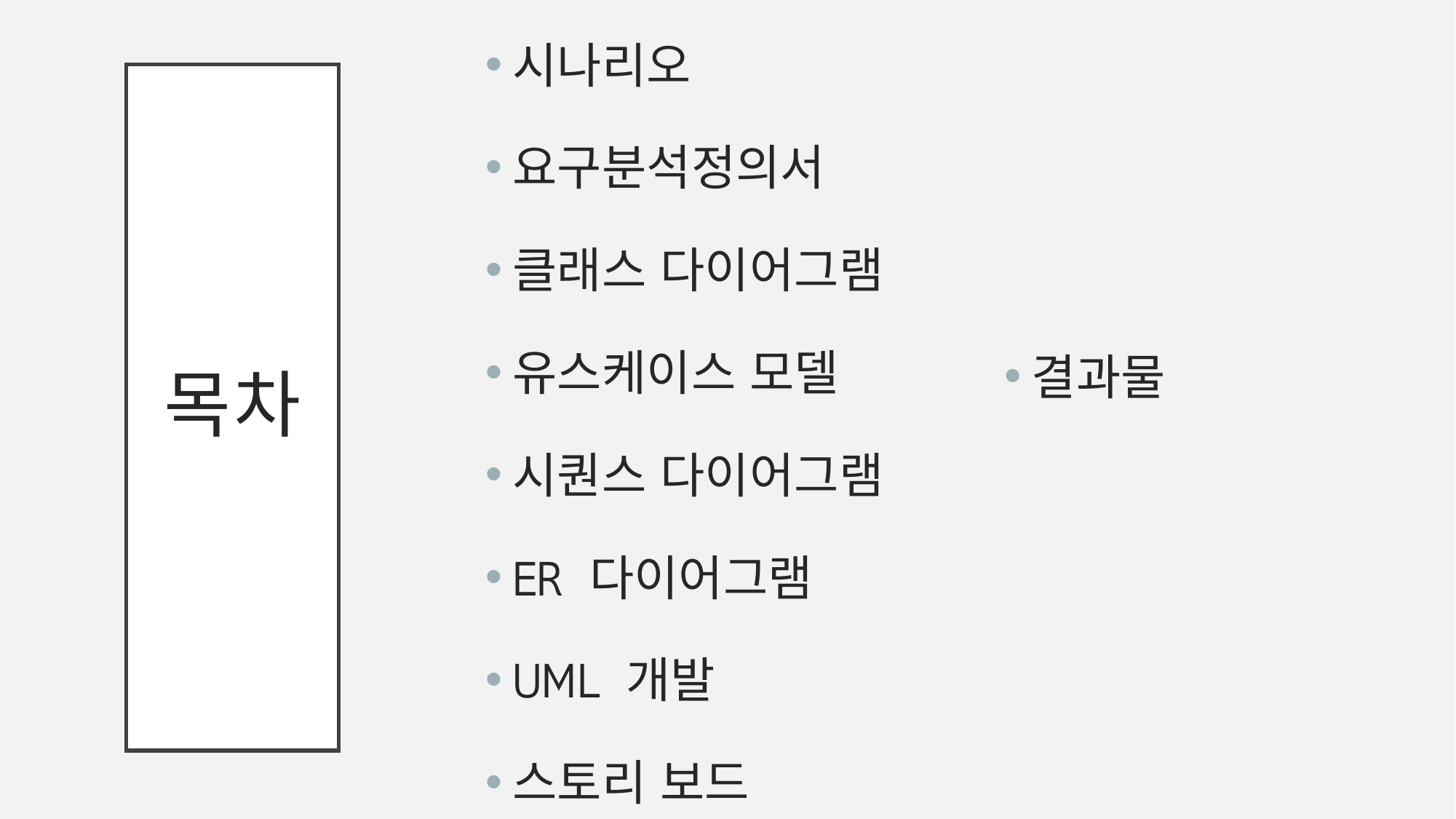

시나리오
요구분석정의서
클래스 다이어그램
유스케이스 모델
시퀀스 다이어그램
ER 다이어그램
UML 개발
스토리 보드
# 목차
결과물